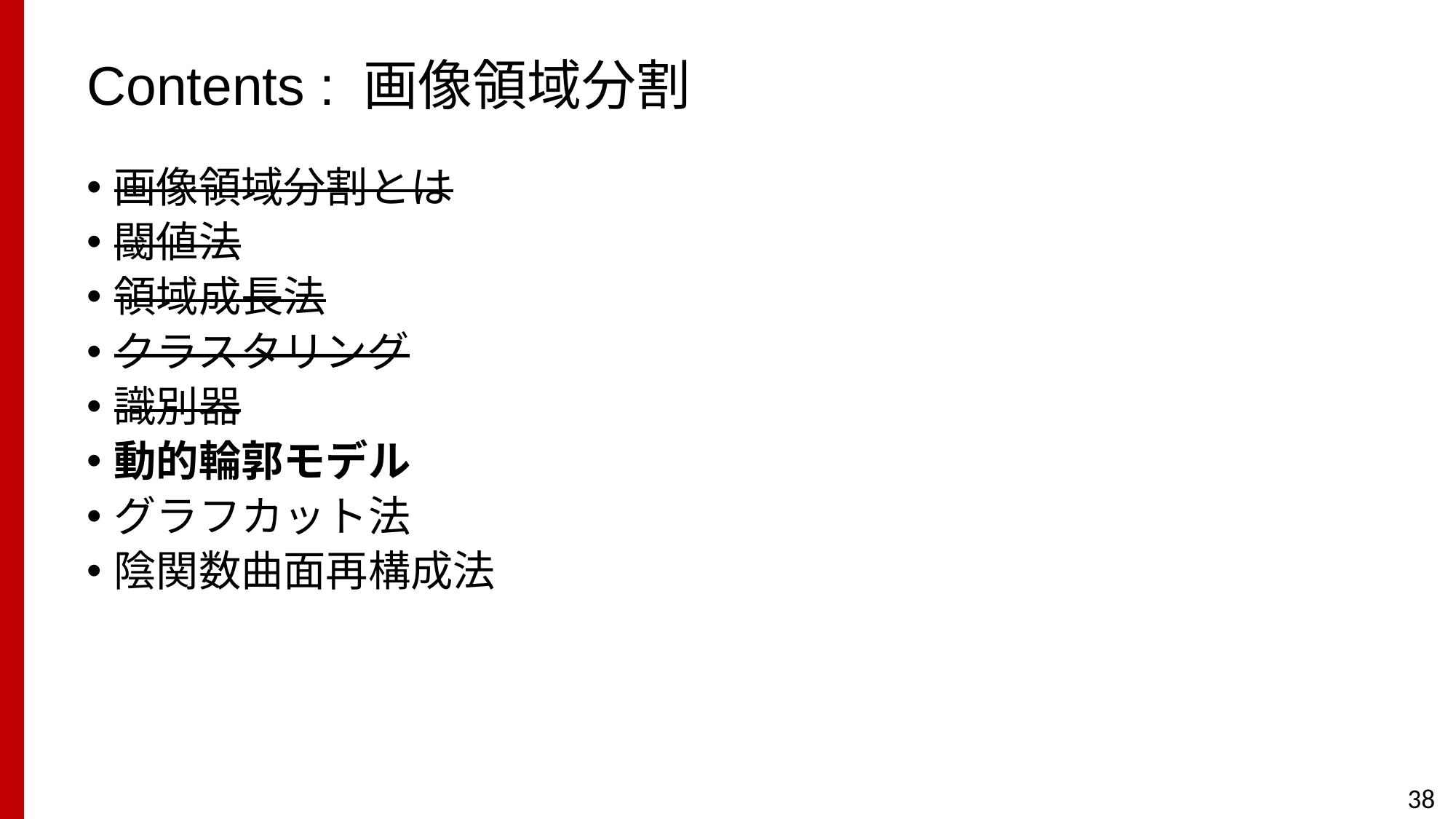

# Contents : 画像領域分割
画像領域分割とは
閾値法
領域成長法
クラスタリング
識別器
動的輪郭モデル
グラフカット法
陰関数曲面再構成法
38